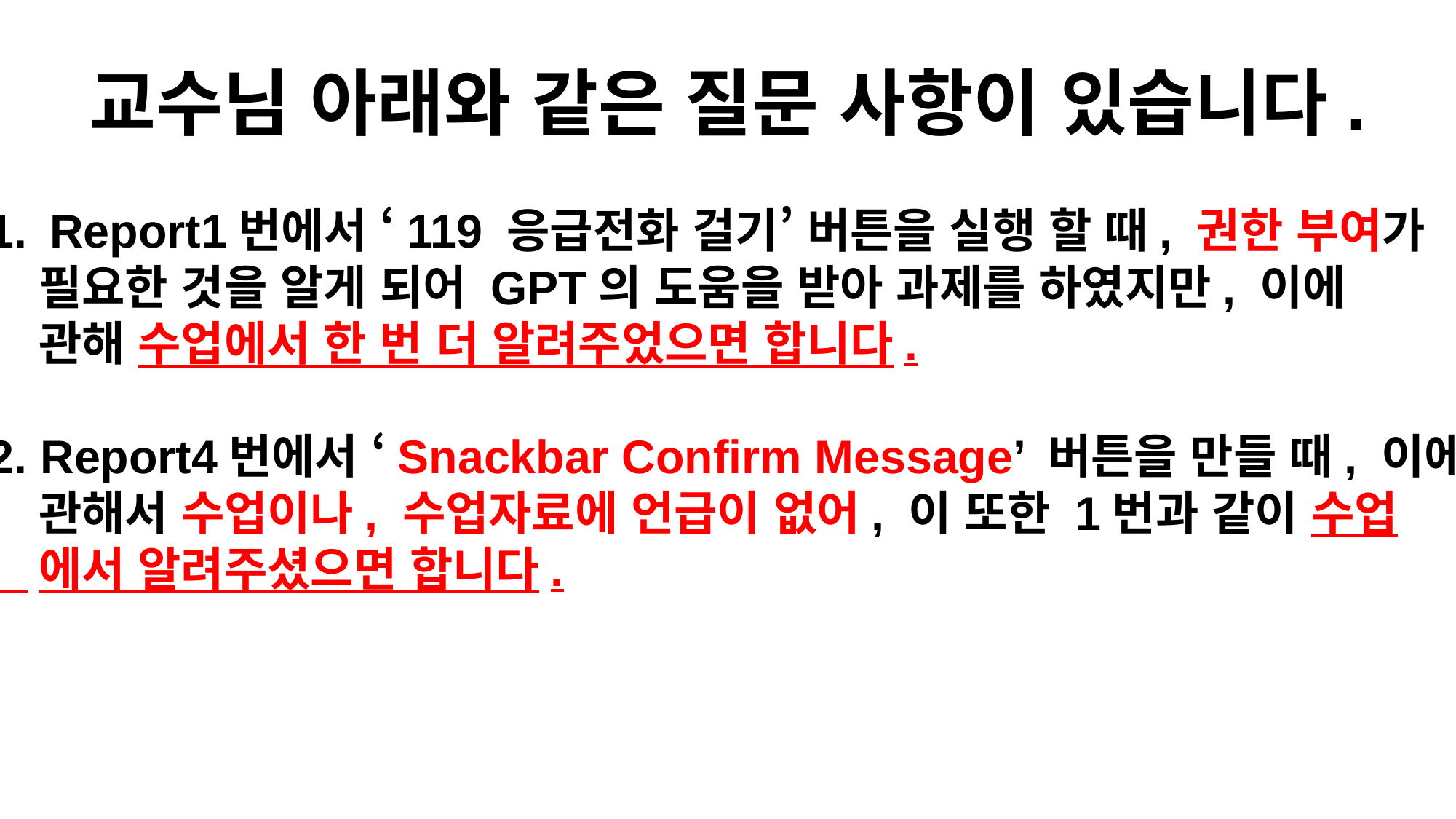

교수님 아래와 같은 질문 사항이 있습니다.

Report1번에서 ‘119 응급전화 걸기’ 버튼을 실행 할 때, 권한 부여가
   필요한 것을 알게 되어 GPT의 도움을 받아 과제를 하였지만, 이에
   관해 수업에서 한 번 더 알려주었으면 합니다.

2. Report4번에서 ‘Snackbar Confirm Message’ 버튼을 만들 때, 이에
   관해서 수업이나, 수업자료에 언급이 없어, 이 또한 1번과 같이 수업
   에서 알려주셨으면 합니다.